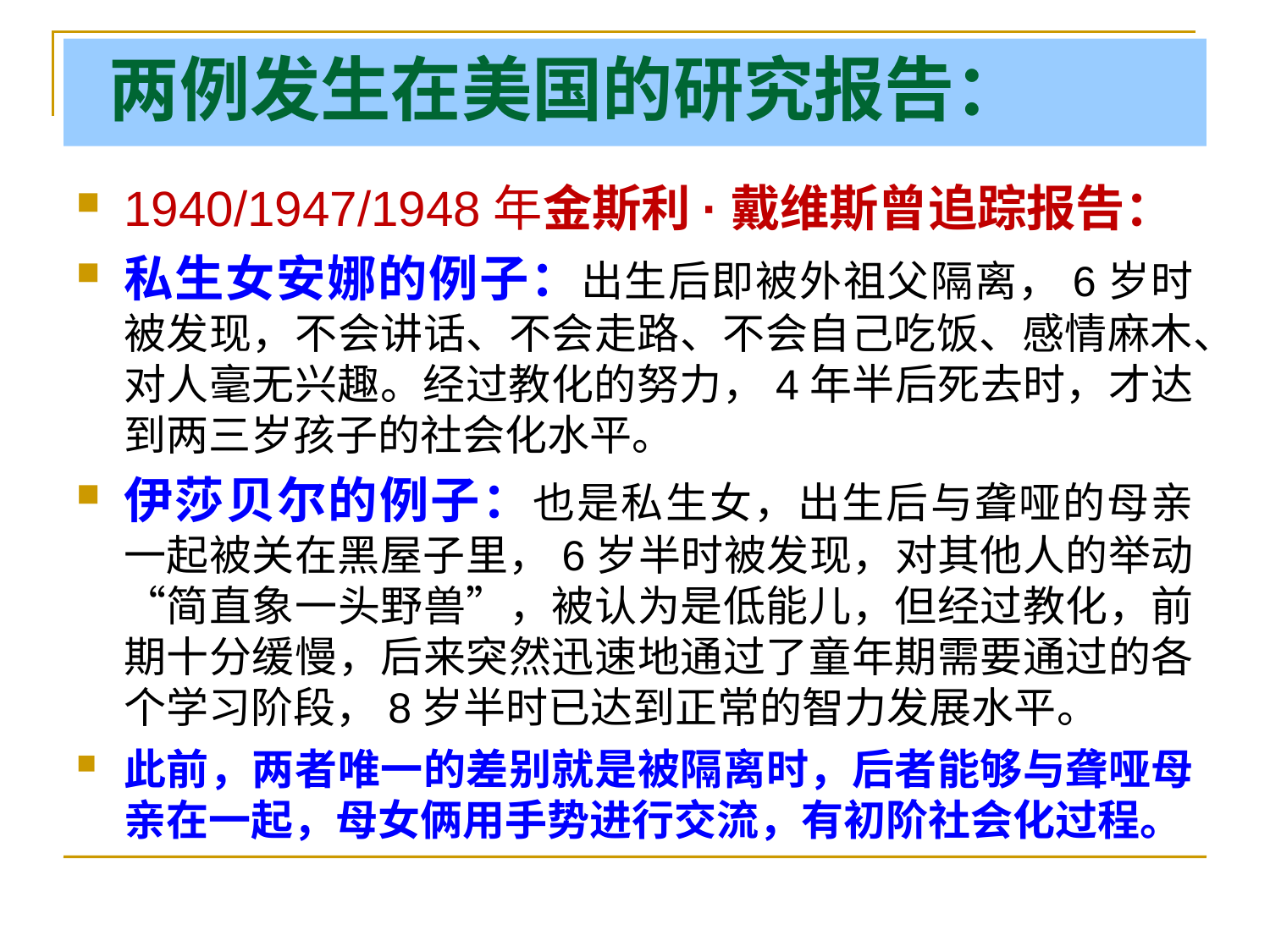

# 两例发生在美国的研究报告：
1940/1947/1948年金斯利·戴维斯曾追踪报告：
私生女安娜的例子：出生后即被外祖父隔离，6岁时被发现，不会讲话、不会走路、不会自己吃饭、感情麻木、对人毫无兴趣。经过教化的努力，4年半后死去时，才达到两三岁孩子的社会化水平。
伊莎贝尔的例子：也是私生女，出生后与聋哑的母亲一起被关在黑屋子里，6岁半时被发现，对其他人的举动“简直象一头野兽”，被认为是低能儿，但经过教化，前期十分缓慢，后来突然迅速地通过了童年期需要通过的各个学习阶段，8岁半时已达到正常的智力发展水平。
此前，两者唯一的差别就是被隔离时，后者能够与聋哑母亲在一起，母女俩用手势进行交流，有初阶社会化过程。

10